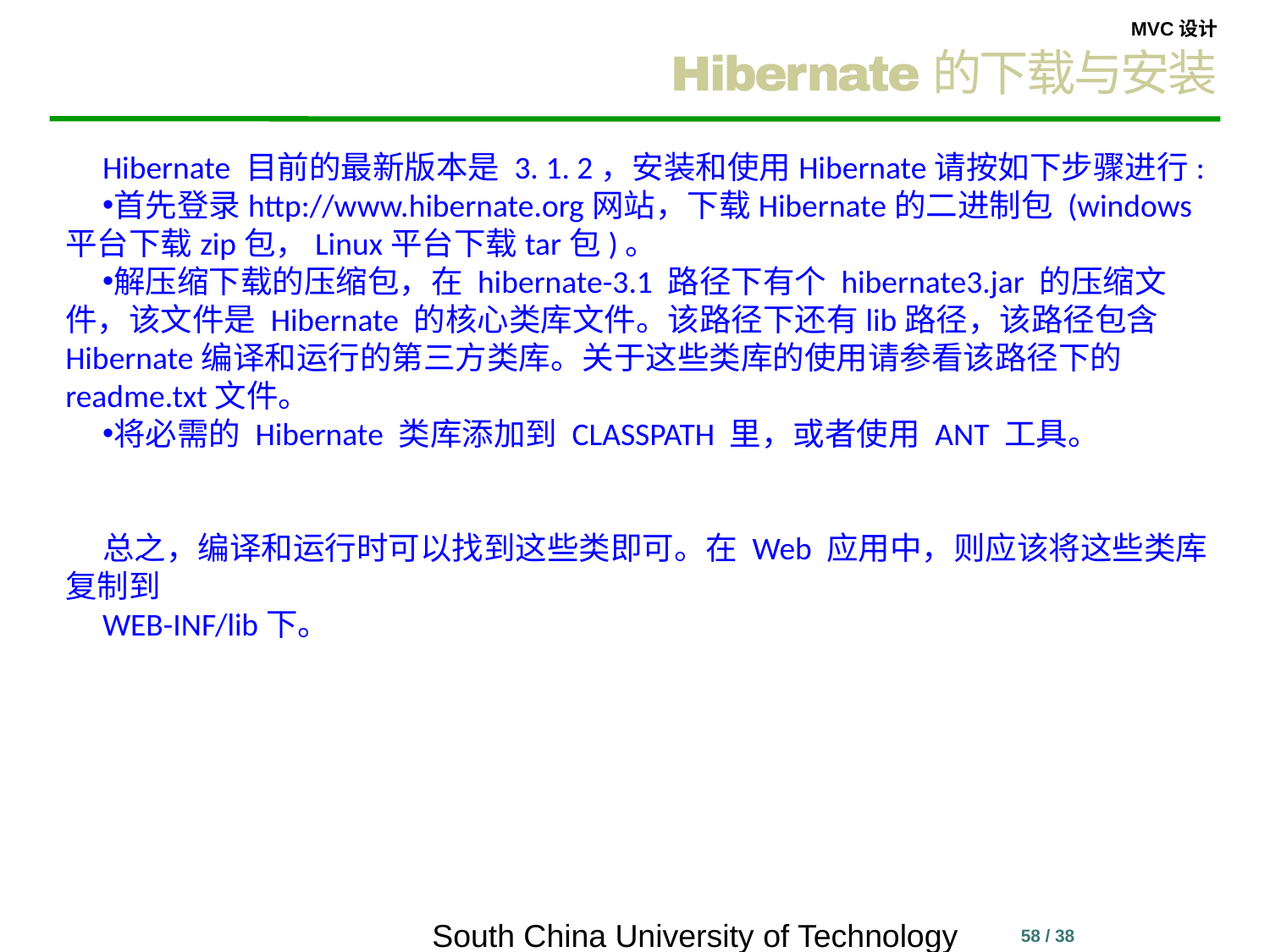

Hibernate的下载与安装
Hibernate 目前的最新版本是 3. 1. 2，安装和使用Hibernate请按如下步骤进行:
首先登录http://www.hibernate.org网站，下载Hibernate的二进制包 (windows平台下载zip包，Linux平台下载tar包)。
解压缩下载的压缩包，在 hibernate-3.1 路径下有个 hibernate3.jar 的压缩文件，该文件是 Hibernate 的核心类库文件。该路径下还有lib路径，该路径包含Hibernate编译和运行的第三方类库。关于这些类库的使用请参看该路径下的readme.txt文件。
将必需的 Hibernate 类库添加到 CLASSPATH 里，或者使用 ANT 工具。

总之，编译和运行时可以找到这些类即可。在 Web 应用中，则应该将这些类库复制到
WEB-INF/lib下。